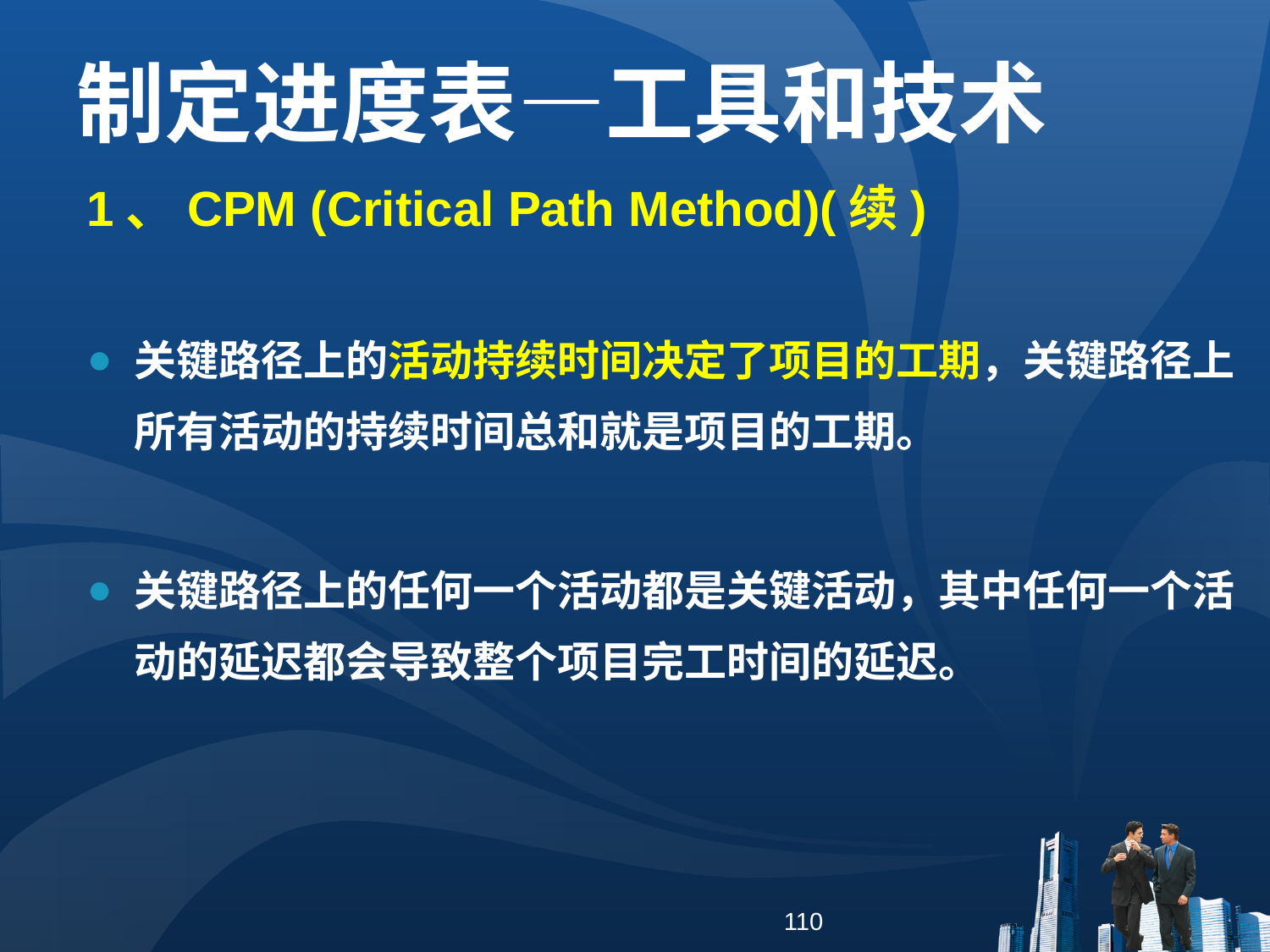

制定进度表—工具和技术
1、CPM (Critical Path Method)(续)

关键路径上的活动持续时间决定了项目的工期，关键路径上所有活动的持续时间总和就是项目的工期。

关键路径上的任何一个活动都是关键活动，其中任何一个活动的延迟都会导致整个项目完工时间的延迟。
110